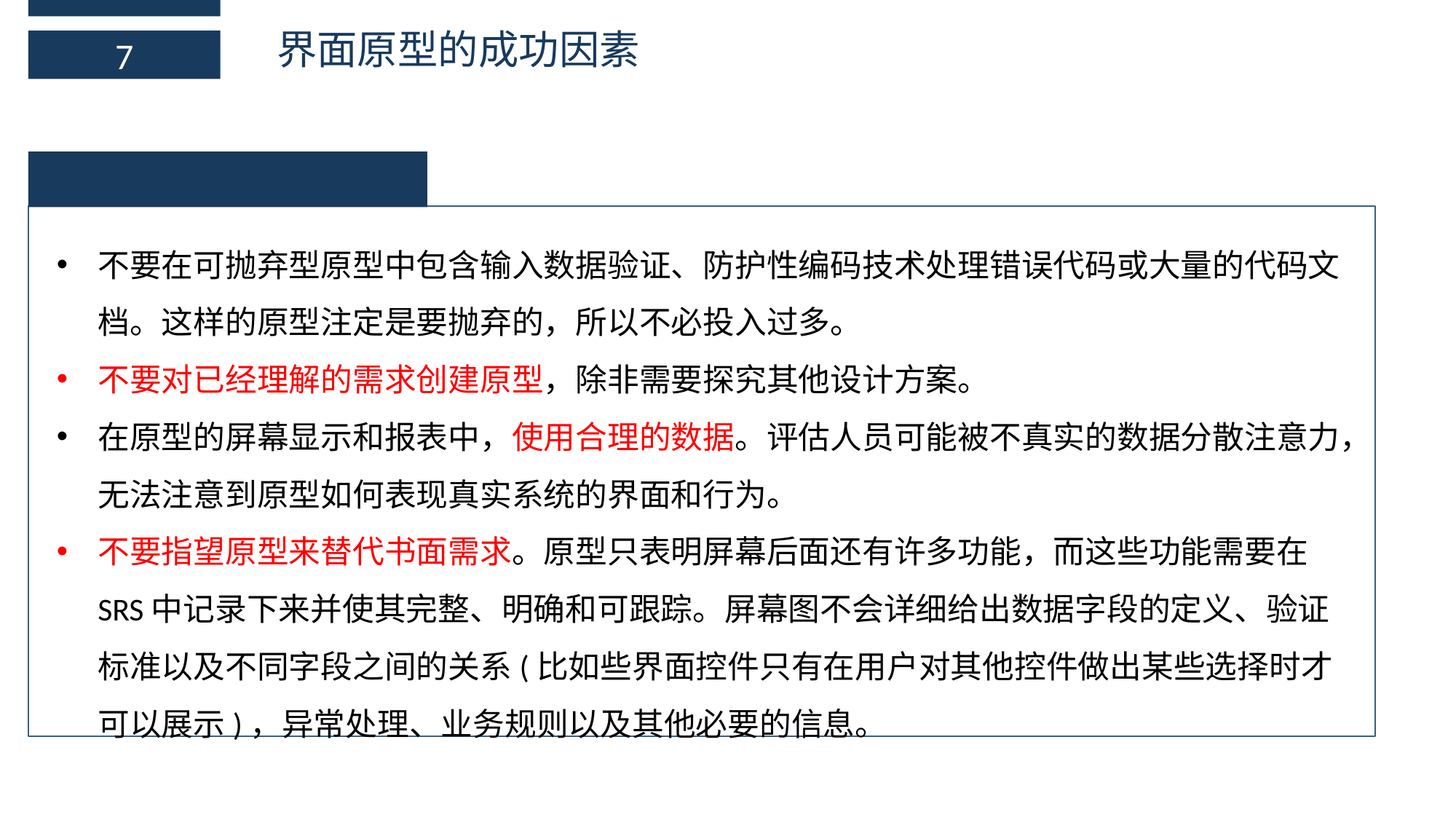

界面原型的成功因素
7

不要在可抛弃型原型中包含输入数据验证、防护性编码技术处理错误代码或大量的代码文档。这样的原型注定是要抛弃的，所以不必投入过多。
不要对已经理解的需求创建原型，除非需要探究其他设计方案。
在原型的屏幕显示和报表中，使用合理的数据。评估人员可能被不真实的数据分散注意力，无法注意到原型如何表现真实系统的界面和行为。
不要指望原型来替代书面需求。原型只表明屏幕后面还有许多功能，而这些功能需要在SRS中记录下来并使其完整、明确和可跟踪。屏幕图不会详细给出数据字段的定义、验证标准以及不同字段之间的关系(比如些界面控件只有在用户对其他控件做出某些选择时才可以展示)，异常处理、业务规则以及其他必要的信息。